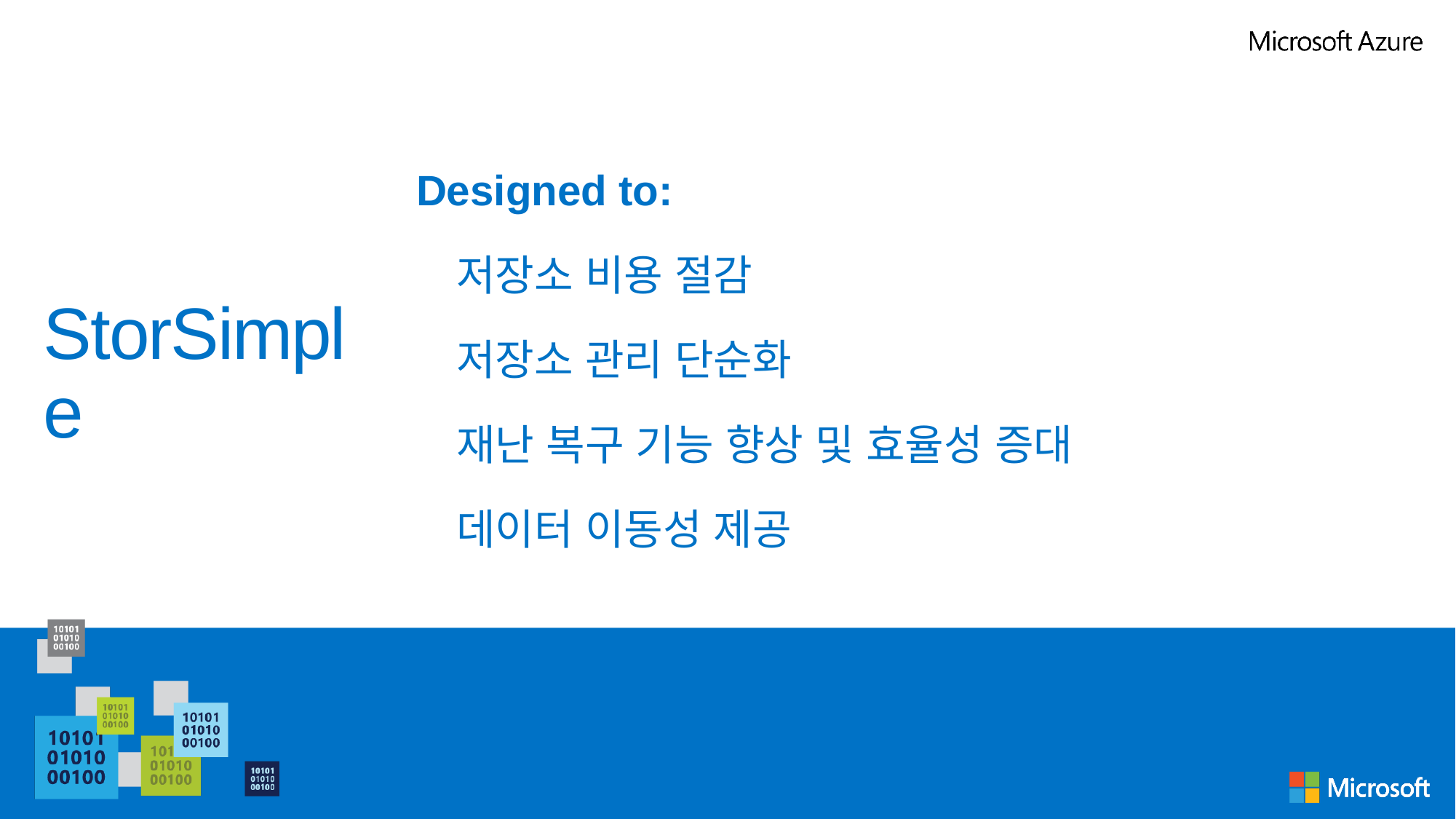

Designed to:
저장소 비용 절감
저장소 관리 단순화
재난 복구 기능 향상 및 효율성 증대
데이터 이동성 제공
# StorSimple